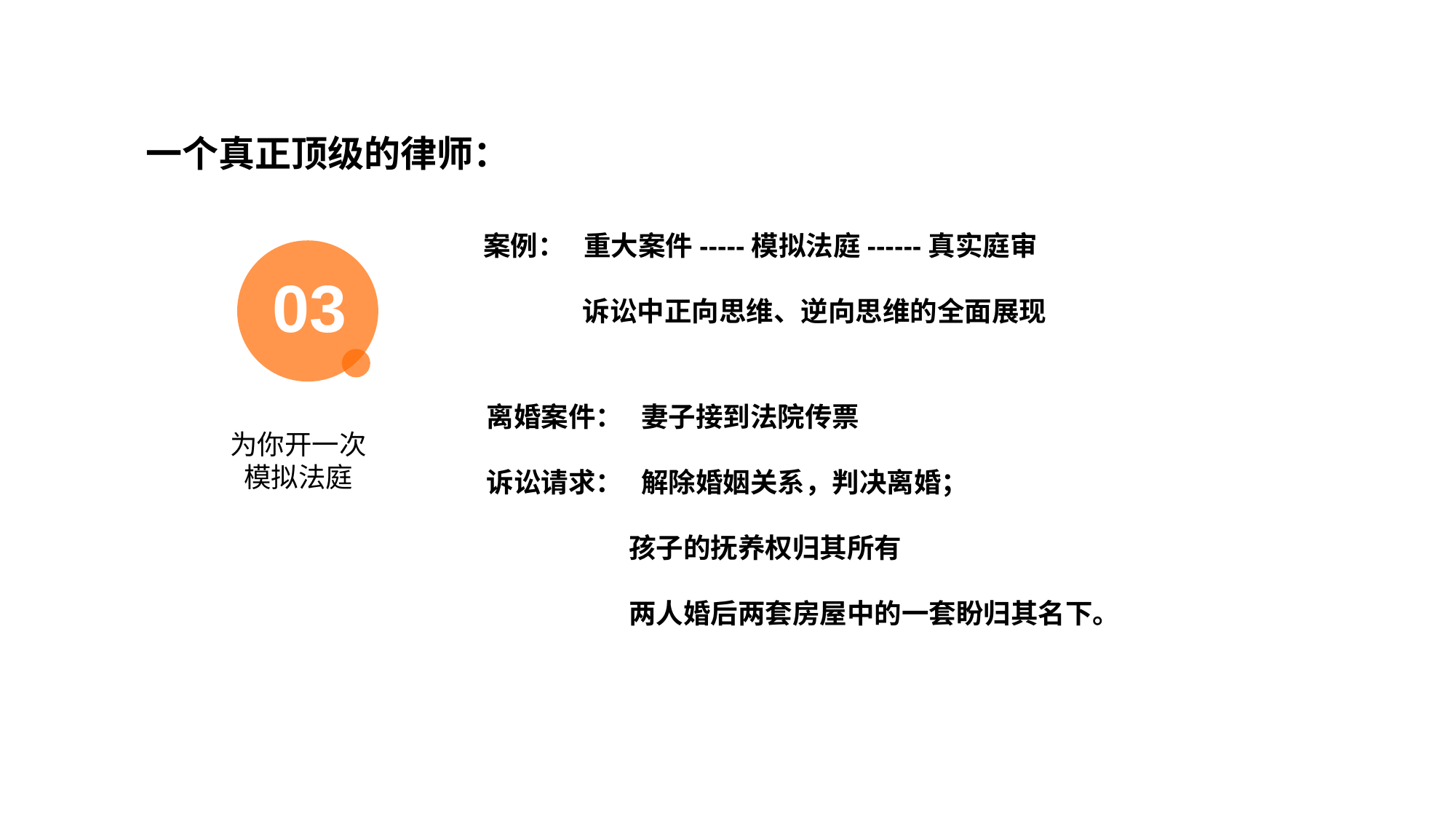

目录展示如果想增加/去除观点数量，复制增加/去除，间距均分
一个真正顶级的律师：
案例：   重大案件-----模拟法庭------真实庭审

               诉讼中正向思维、逆向思维的全面展现

03

离婚案件：   妻子接到法院传票

诉讼请求：   解除婚姻关系，判决离婚；

                      孩子的抚养权归其所有

                      两人婚后两套房屋中的一套盼归其名下。

为你开一次
模拟法庭